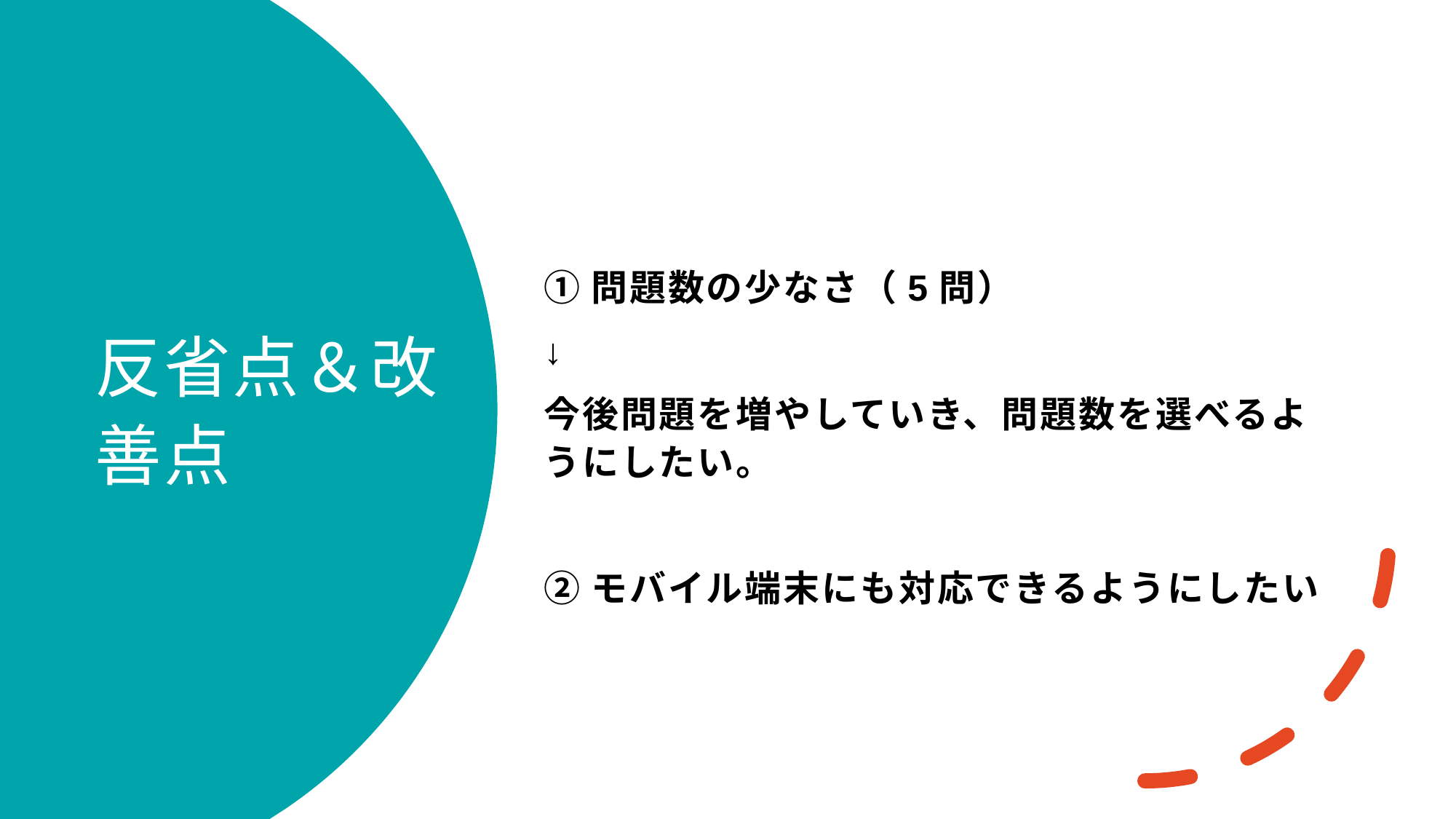

①問題数の少なさ（5問）
↓
今後問題を増やしていき、問題数を選べるようにしたい。

②モバイル端末にも対応できるようにしたい
# 反省点＆改善点